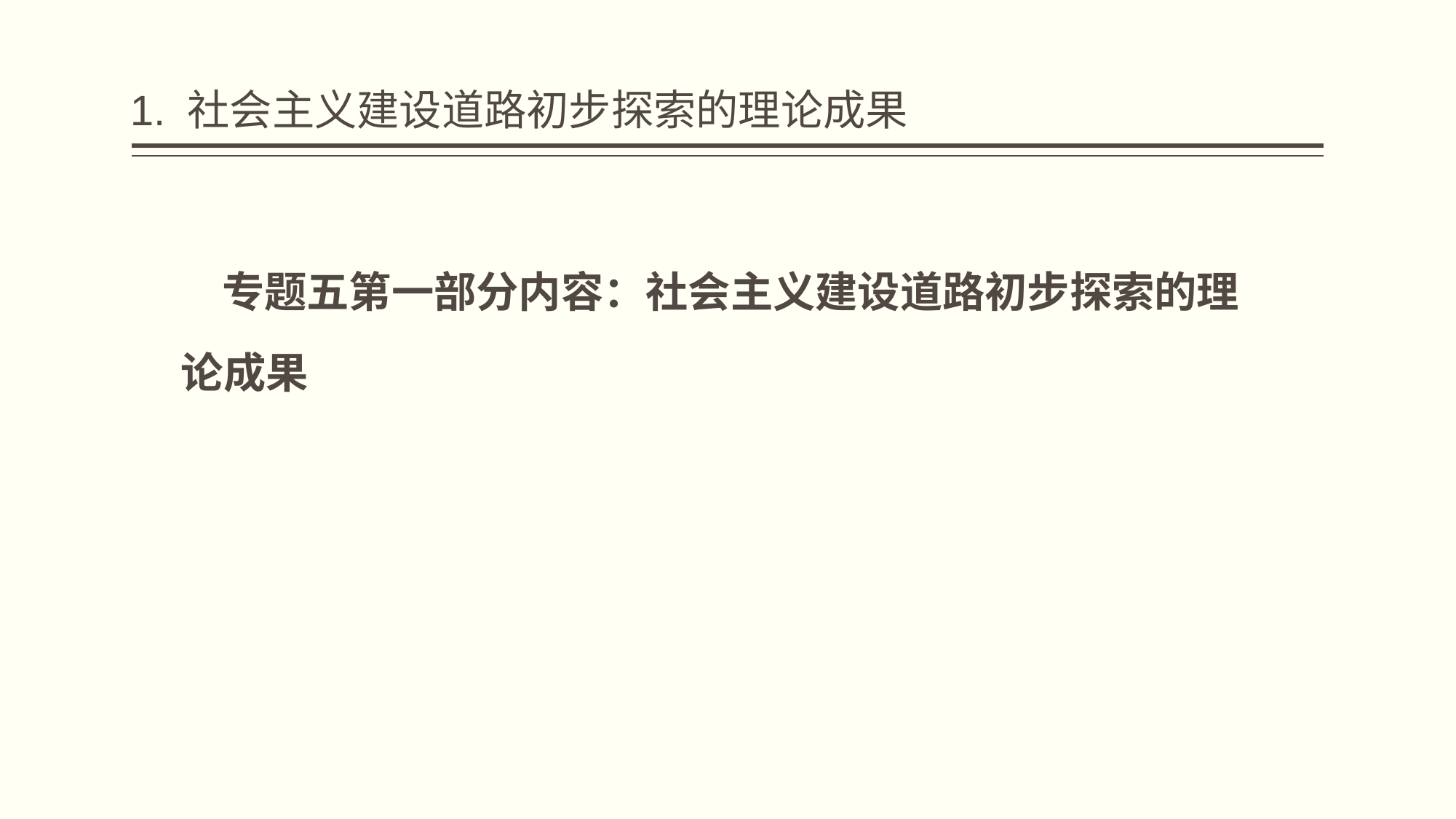

# 1. 社会主义建设道路初步探索的理论成果
     专题五第一部分内容：社会主义建设道路初步探索的理论成果